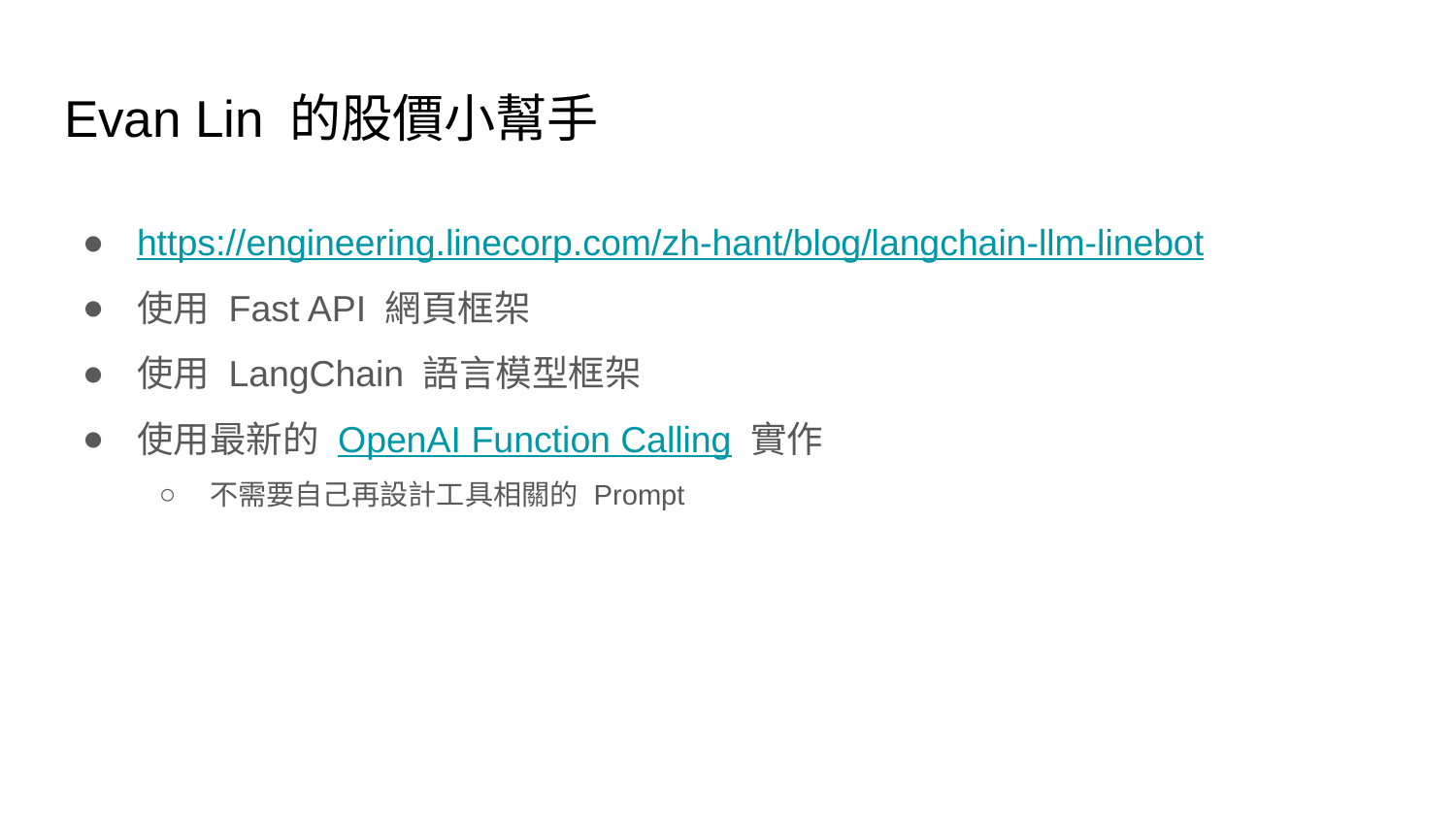

# Evan Lin 的股價小幫手
https://engineering.linecorp.com/zh-hant/blog/langchain-llm-linebot
使用 Fast API 網頁框架
使用 LangChain 語言模型框架
使用最新的 OpenAI Function Calling 實作
不需要自己再設計工具相關的 Prompt